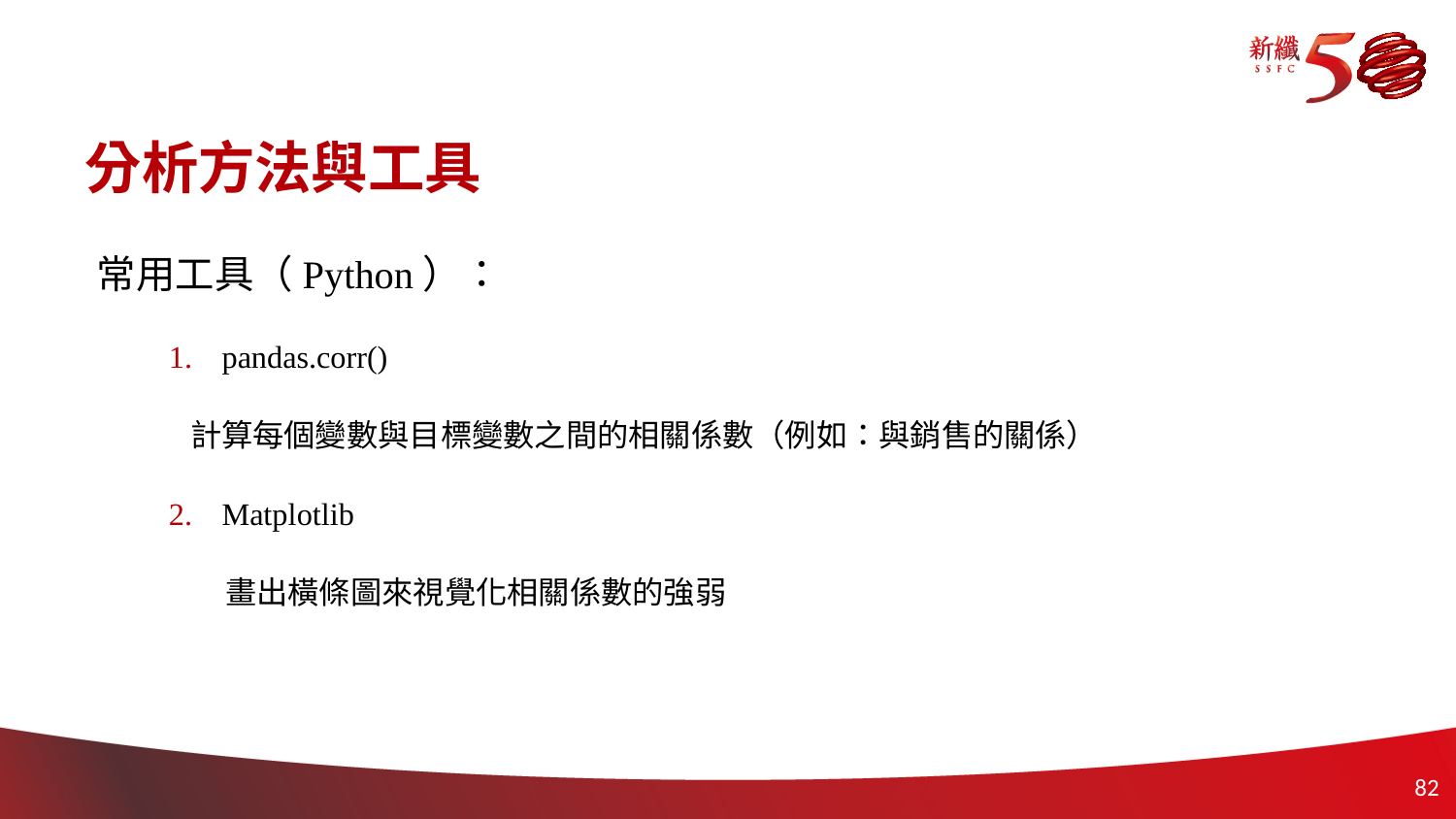

# 分析方法與工具
常用工具（Python）：
pandas.corr()
	  計算每個變數與目標變數之間的相關係數（例如：與銷售的關係）
Matplotlib
       畫出橫條圖來視覺化相關係數的強弱
82